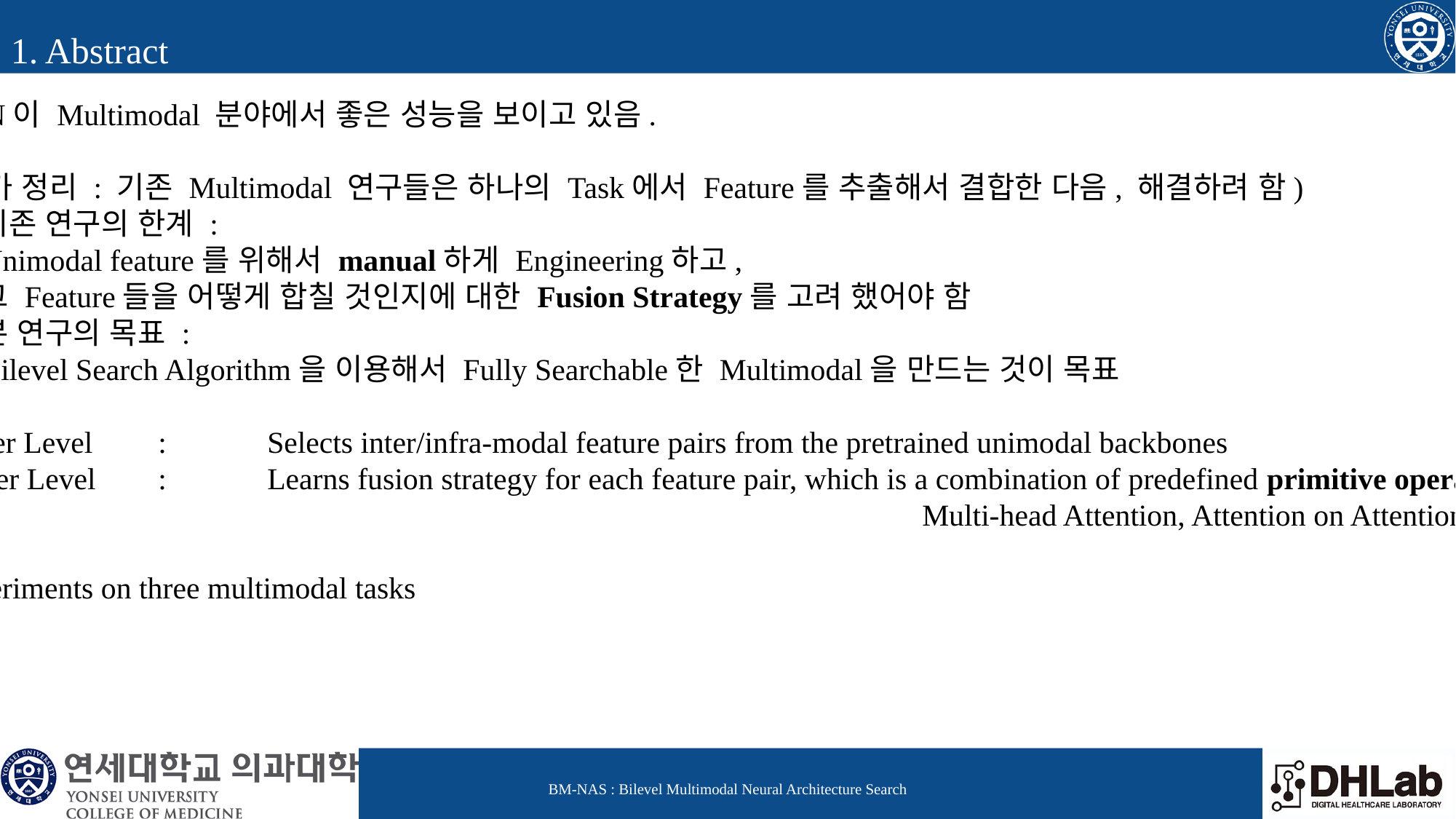

1. Abstract
DNN이 Multimodal 분야에서 좋은 성능을 보이고 있음.

(추가 정리 : 기존 Multimodal 연구들은 하나의 Task에서 Feature를 추출해서 결합한 다음, 해결하려 함)
기존 연구의 한계 :
Unimodal feature를 위해서 manual하게 Engineering하고,
그 Feature들을 어떻게 합칠 것인지에 대한 Fusion Strategy를 고려 했어야 함
본 연구의 목표 :
Bilevel Search Algorithm을 이용해서 Fully Searchable한 Multimodal을 만드는 것이 목표

Upper Level	:	Selects inter/infra-modal feature pairs from the pretrained unimodal backbones
Lower Level	:	Learns fusion strategy for each feature pair, which is a combination of predefined primitive operations
									Multi-head Attention, Attention on Attention, etc…

Experiments on three multimodal tasks